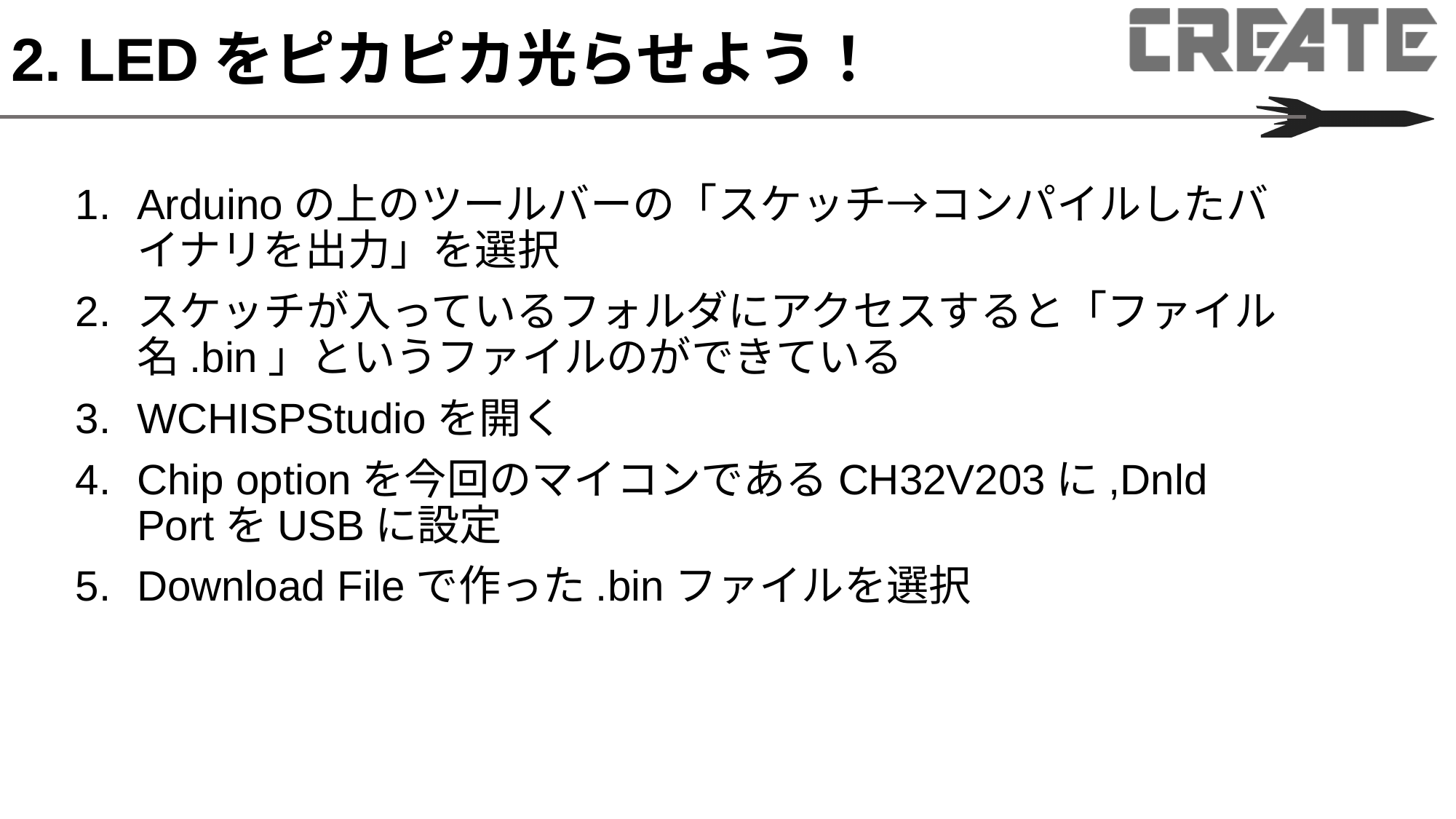

# 2. LEDをピカピカ光らせよう！
Arduinoの上のツールバーの「スケッチ→コンパイルしたバイナリを出力」を選択
スケッチが入っているフォルダにアクセスすると「ファイル名.bin」というファイルのができている
WCHISPStudioを開く
Chip optionを今回のマイコンであるCH32V203に,Dnld PortをUSBに設定
Download Fileで作った.binファイルを選択